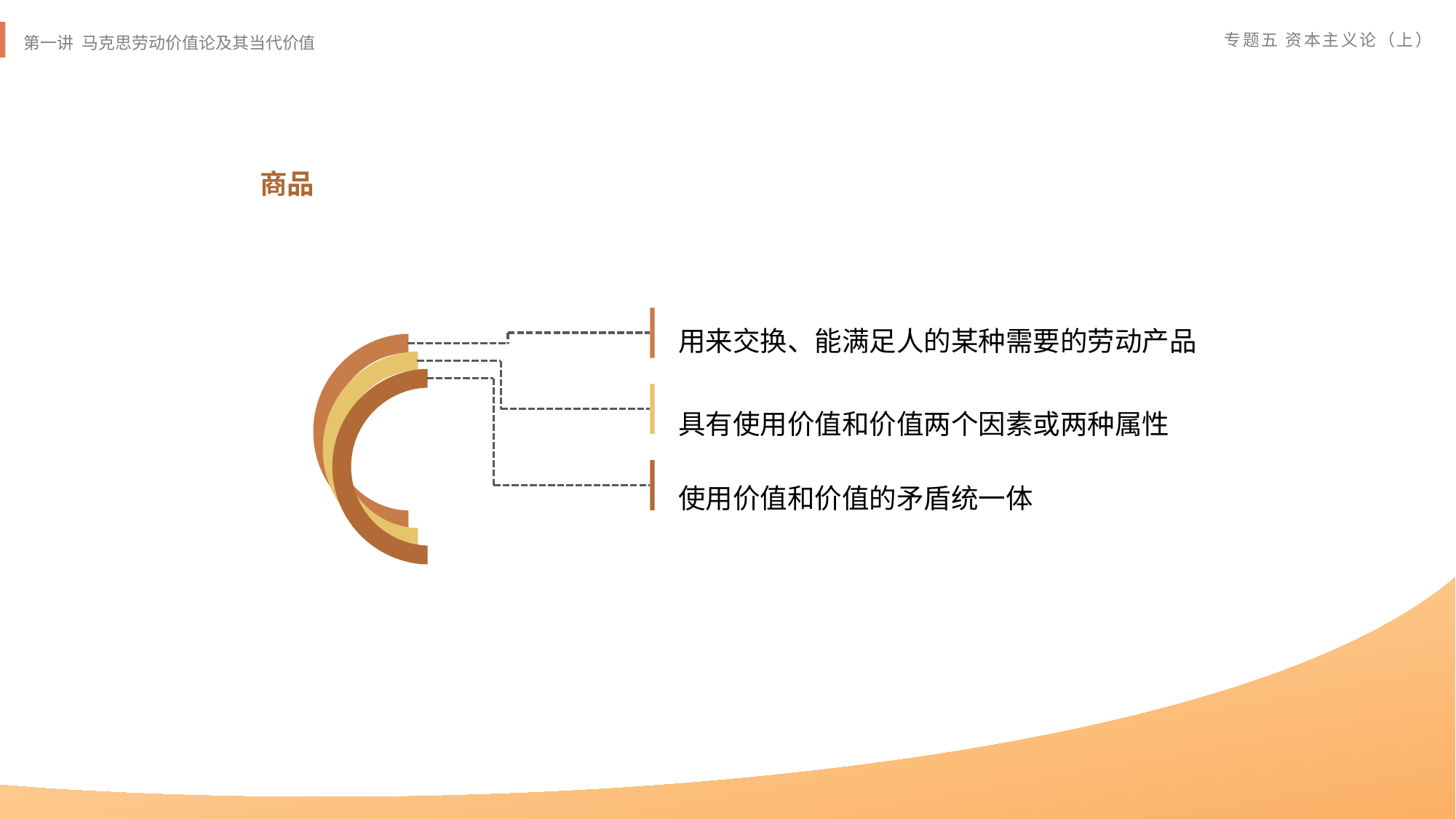

商品
用来交换、能满足人的某种需要的劳动产品

具有使用价值和价值两个因素或两种属性
使用价值和价值的矛盾统一体